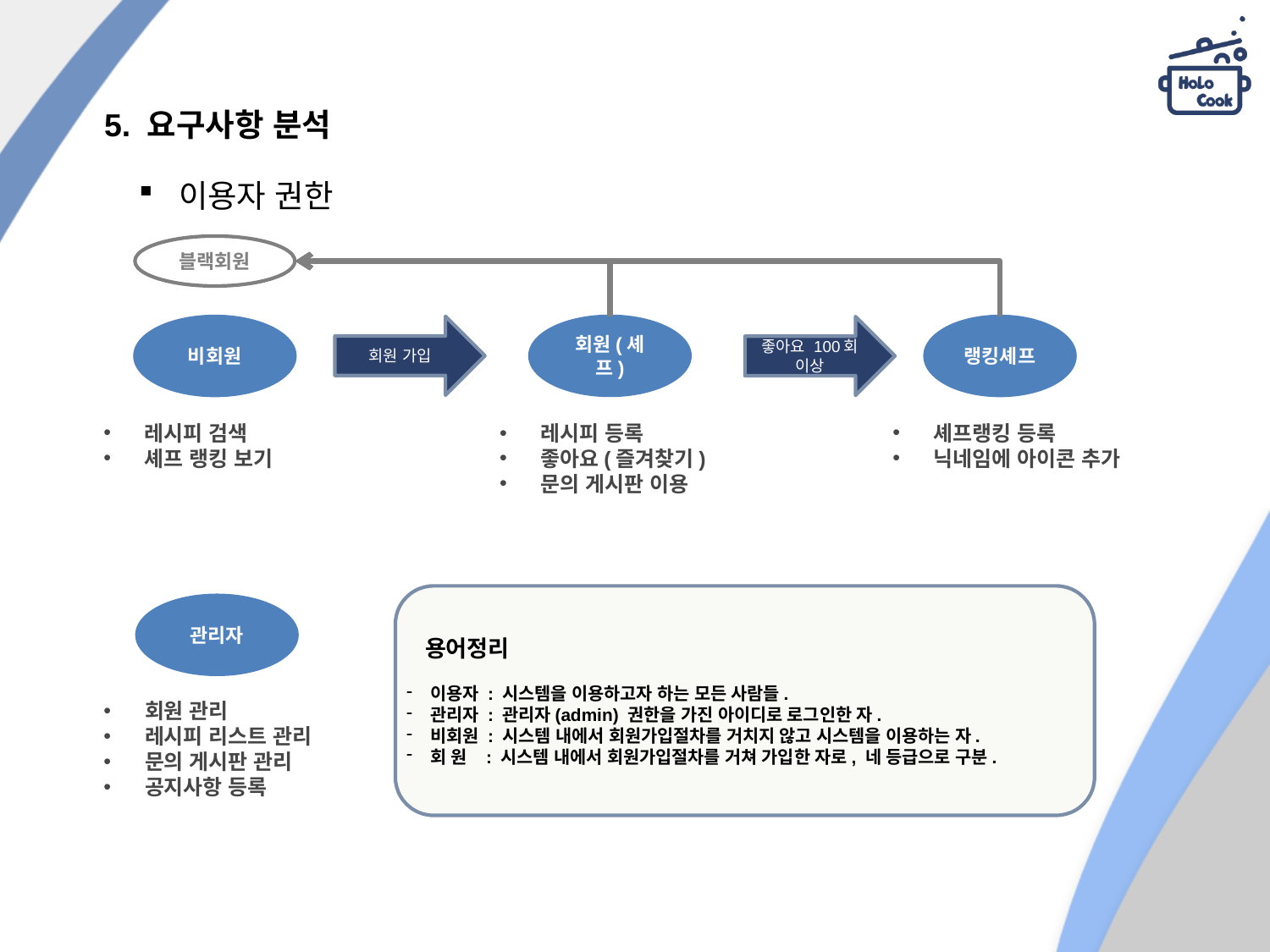

# 5. 요구사항 분석
이용자 권한
블랙회원
회원 가입
회원(셰프)
비회원
랭킹셰프
좋아요 100회 이상
 레시피 검색
 셰프 랭킹 보기
 레시피 등록
 좋아요(즐겨찾기)
 문의 게시판 이용
 셰프랭킹 등록
 닉네임에 아이콘 추가
   용어정리

이용자 : 시스템을 이용하고자 하는 모든 사람들.
관리자 : 관리자(admin) 권한을 가진 아이디로 로그인한 자.
비회원 : 시스템 내에서 회원가입절차를 거치지 않고 시스템을 이용하는 자.
회 원   : 시스템 내에서 회원가입절차를 거쳐 가입한 자로, 네 등급으로 구분.
관리자
 회원 관리
 레시피 리스트 관리
 문의 게시판 관리
 공지사항 등록